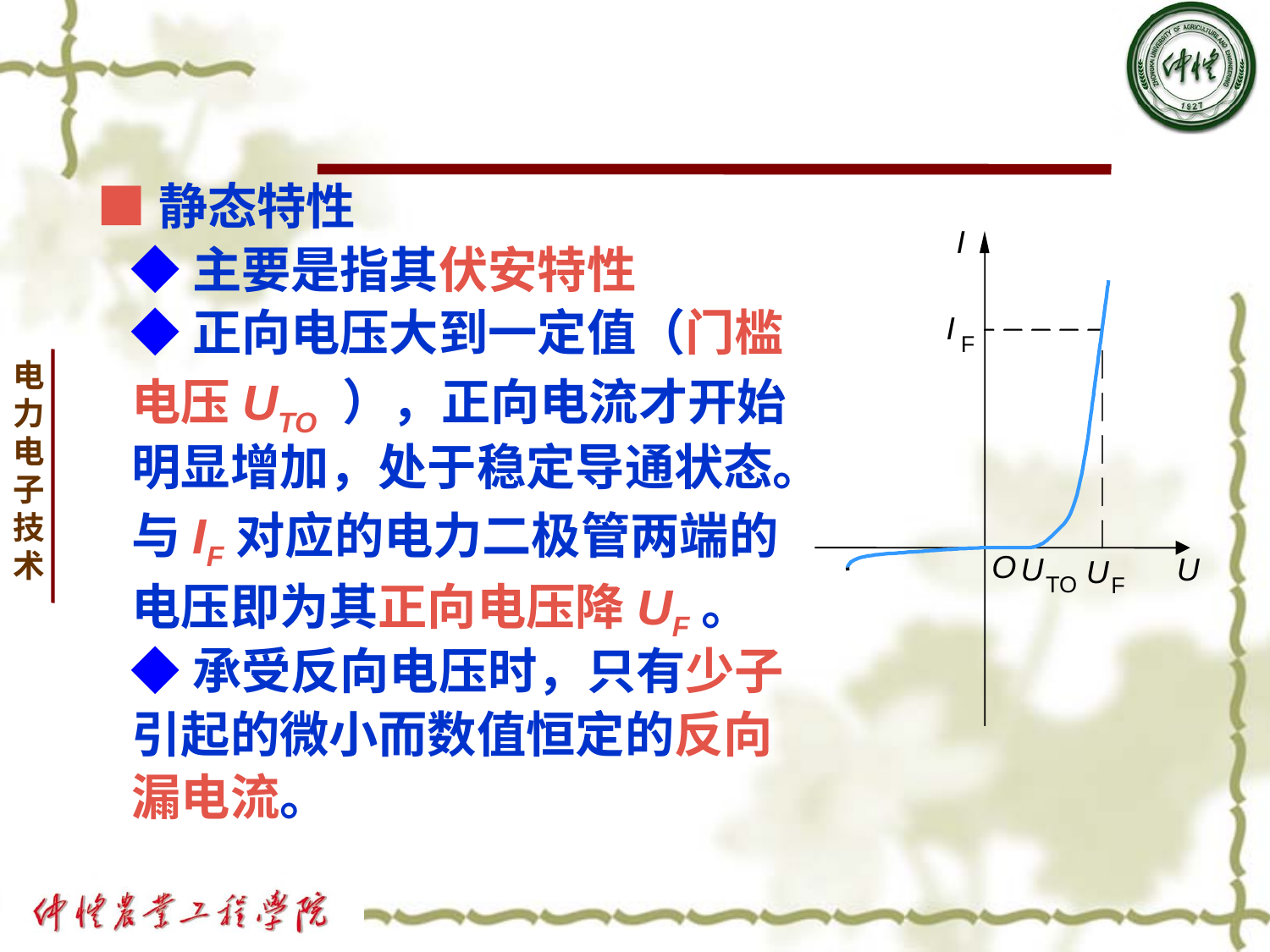

■静态特性
   ◆主要是指其伏安特性
   ◆正向电压大到一定值（门槛
  电压UTO ），正向电流才开始
  明显增加，处于稳定导通状态。
  与IF对应的电力二极管两端的
  电压即为其正向电压降UF。
   ◆承受反向电压时，只有少子
  引起的微小而数值恒定的反向
  漏电流。
I

I

F

O
U
U
U

TO
F